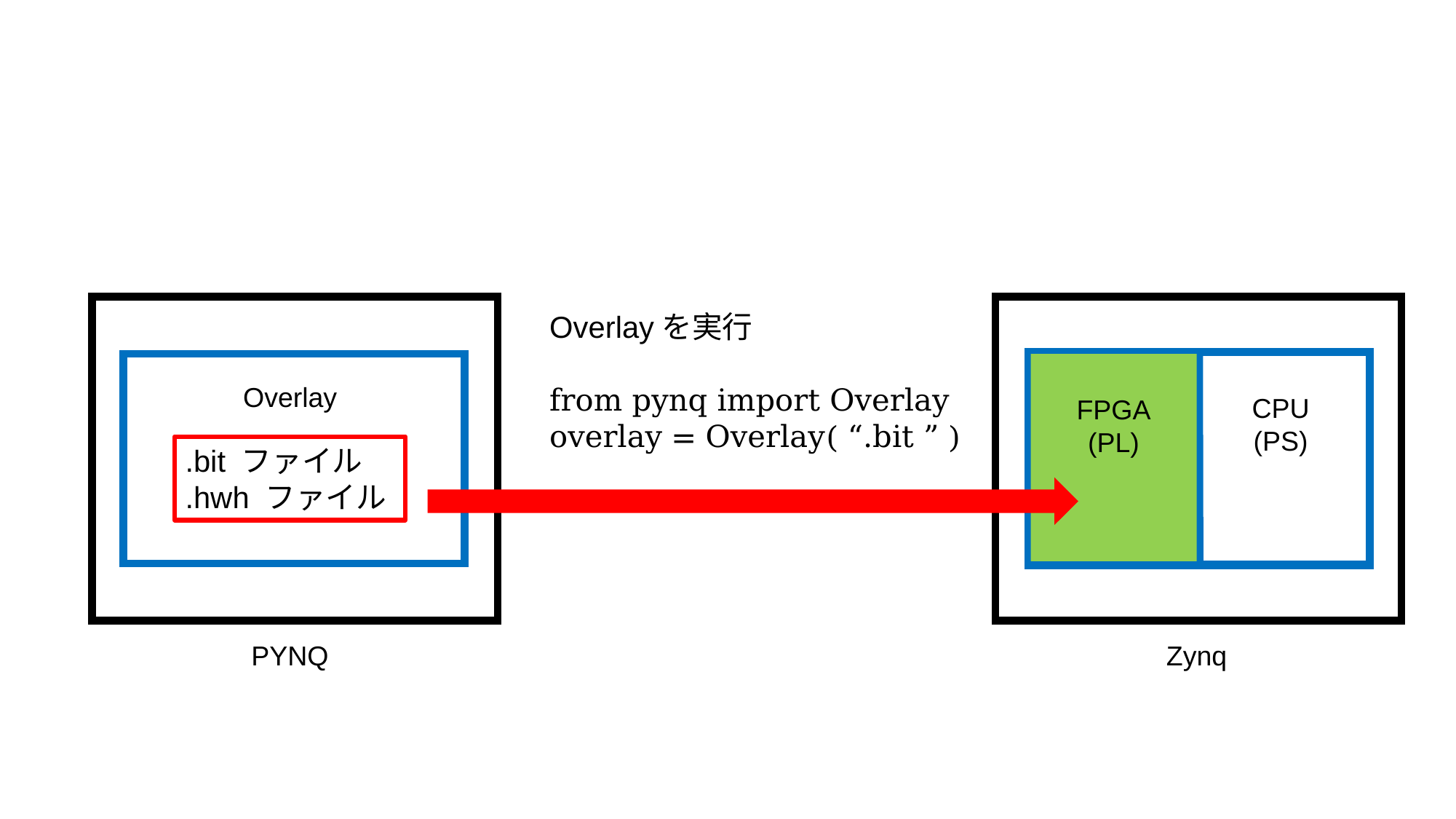

Overlay
.bit ファイル
.hwh ファイル

FPGA
(PL)

CPU
(PS)
Overlayを実行

from pynq import Overlay
overlay = Overlay( “.bit ” )
PYNQ
Zynq